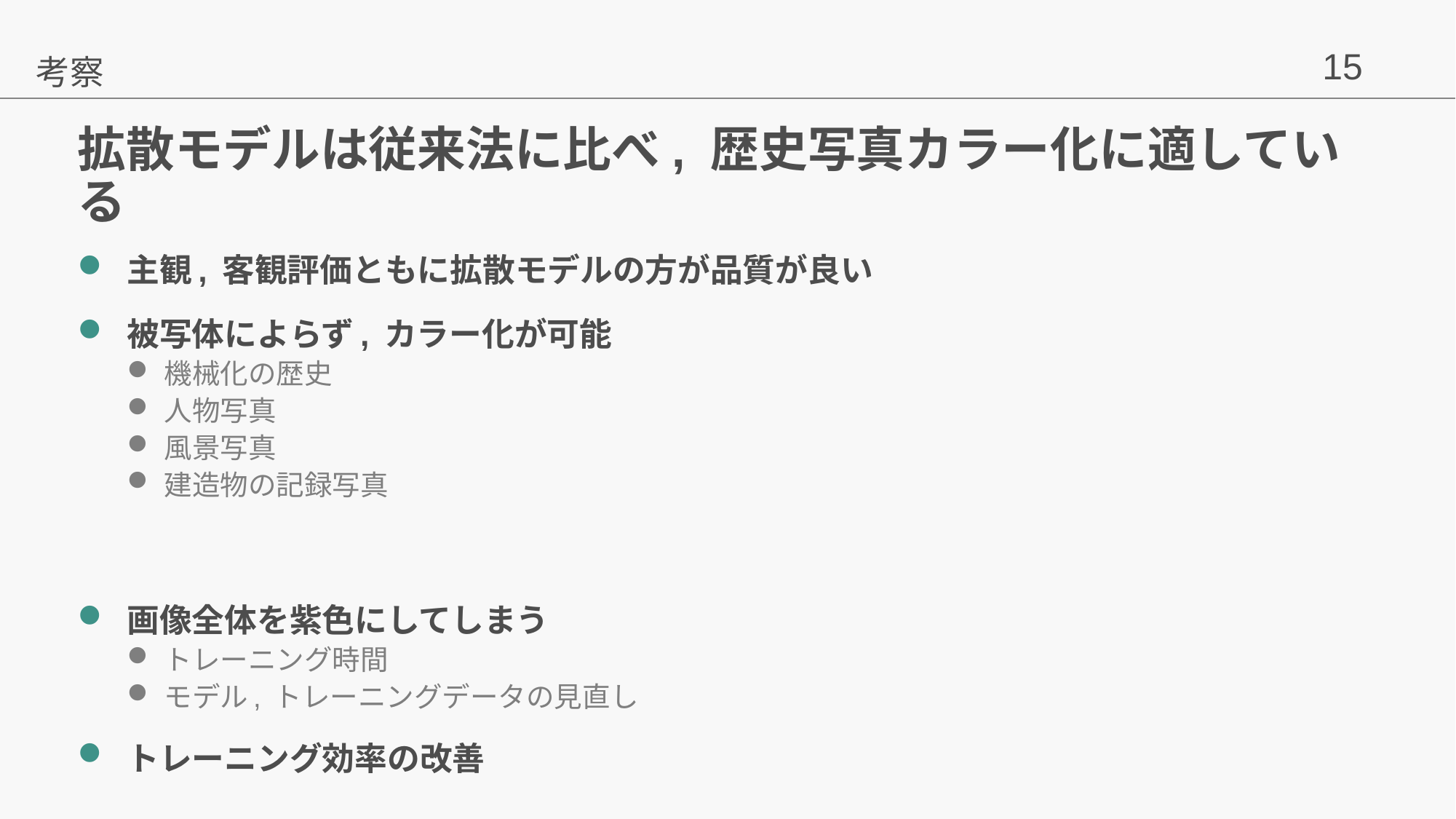

考察
# 拡散モデルは従来法に比べ, 歴史写真カラー化に適している
主観, 客観評価ともに拡散モデルの方が品質が良い
被写体によらず, カラー化が可能
機械化の歴史
人物写真
風景写真
建造物の記録写真

画像全体を紫色にしてしまう
トレーニング時間
モデル, トレーニングデータの見直し
トレーニング効率の改善